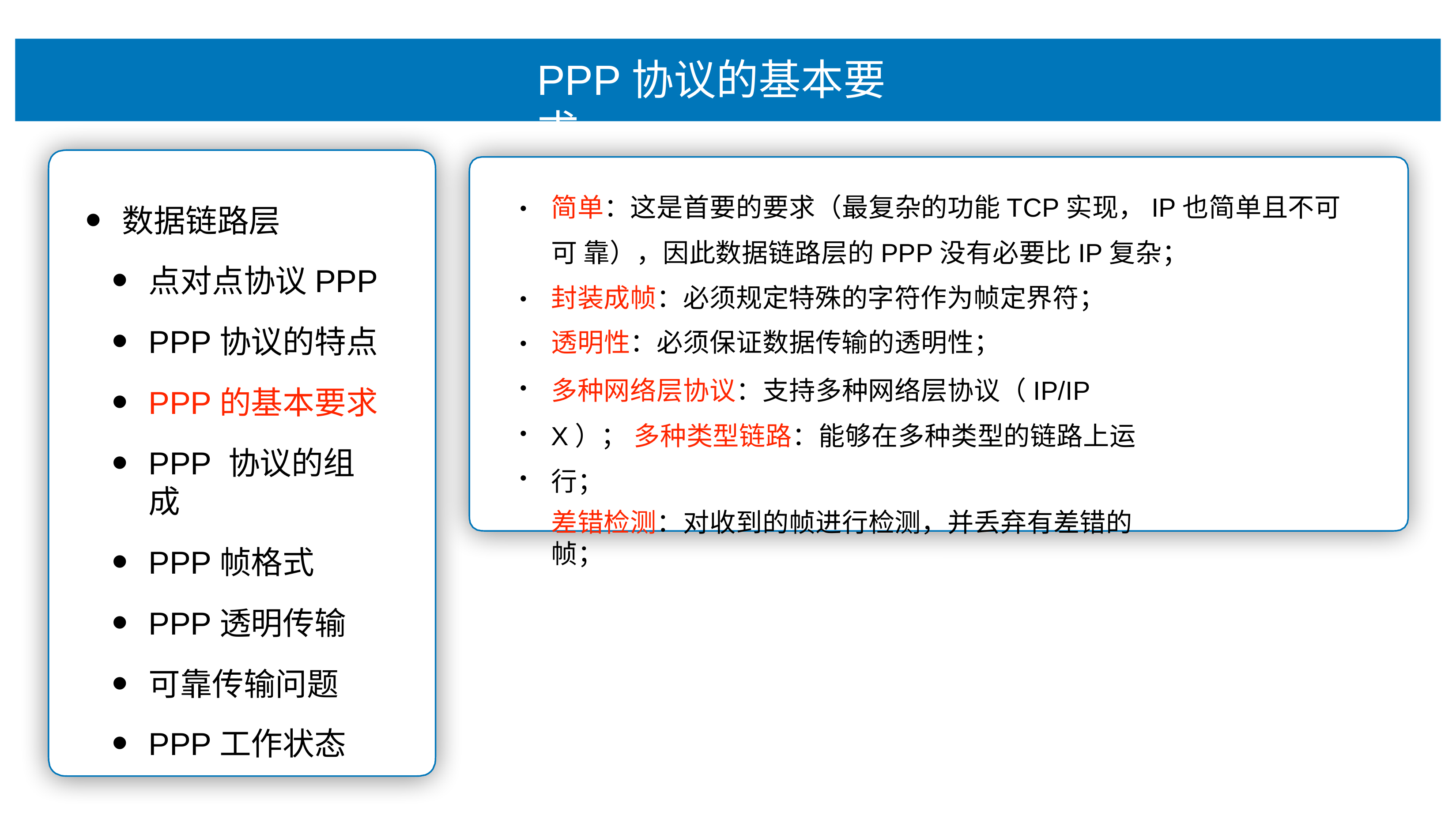

# PPP协议的基本要求

简单：这是⾸要的要求（最复杂的功能TCP实现，IP也简单且不可可 靠），因此数据链路层的PPP没有必要⽐IP复杂；
封装成帧：必须规定特殊的字符作为帧定界符； 透明性：必须保证数据传输的透明性；
多种⽹络层协议：⽀持多种⽹络层协议（IP/IPX）； 多种类型链路：能够在多种类型的链路上运⾏；
差错检测：对收到的帧进⾏检测，并丢弃有差错的帧；
•
数据链路层
点对点协议PPP
PPP协议的特点
PPP的基本要求
PPP 协议的组成
PPP帧格式
PPP透明传输
可靠传输问题
PPP⼯作状态
•
•
•
•
•